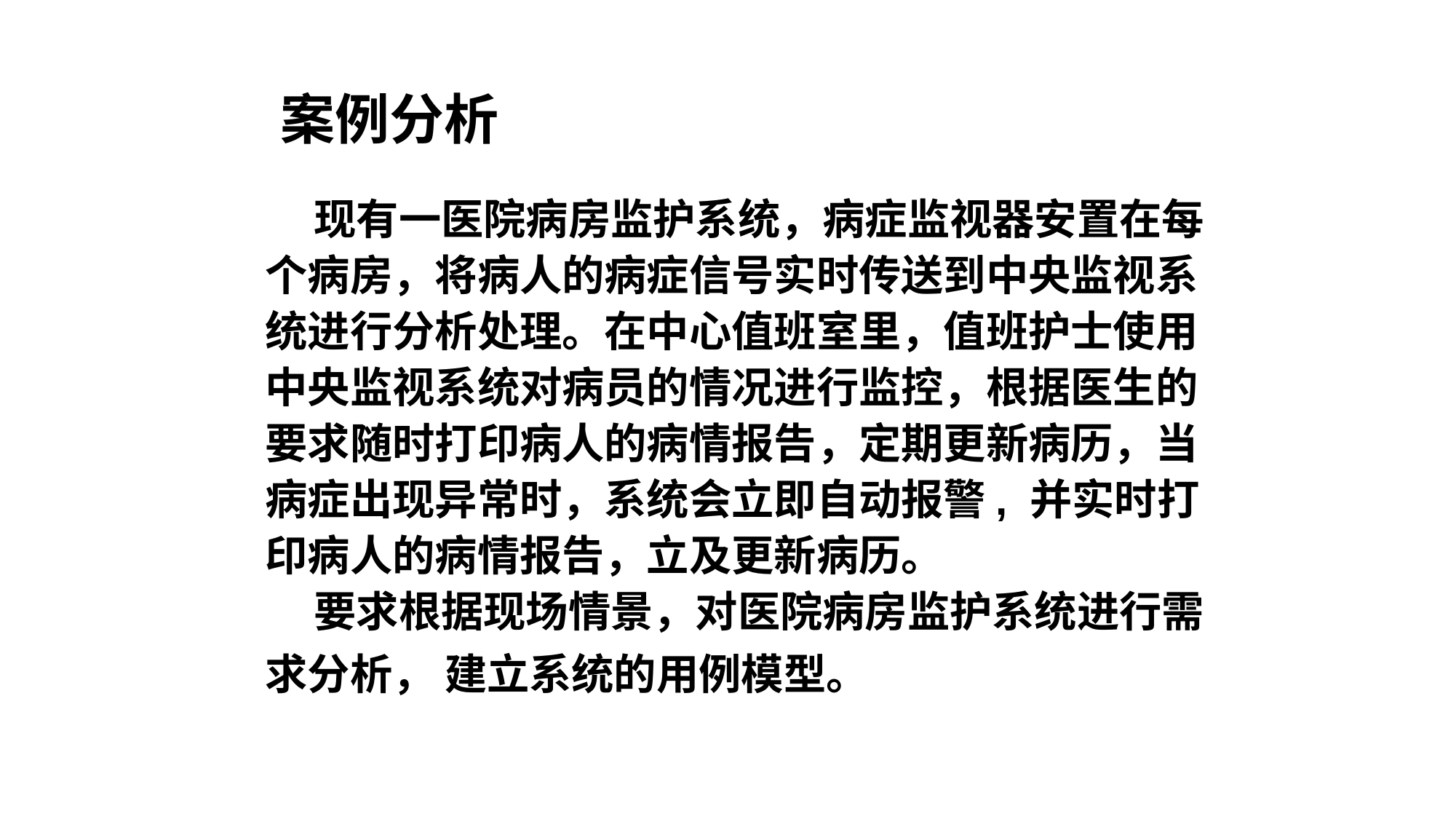

# 案例分析
    现有一医院病房监护系统，病症监视器安置在每个病房，将病人的病症信号实时传送到中央监视系统进行分析处理。在中心值班室里，值班护士使用中央监视系统对病员的情况进行监控，根据医生的要求随时打印病人的病情报告，定期更新病历，当病症出现异常时，系统会立即自动报警, 并实时打印病人的病情报告，立及更新病历。
    要求根据现场情景，对医院病房监护系统进行需求分析， 建立系统的用例模型。